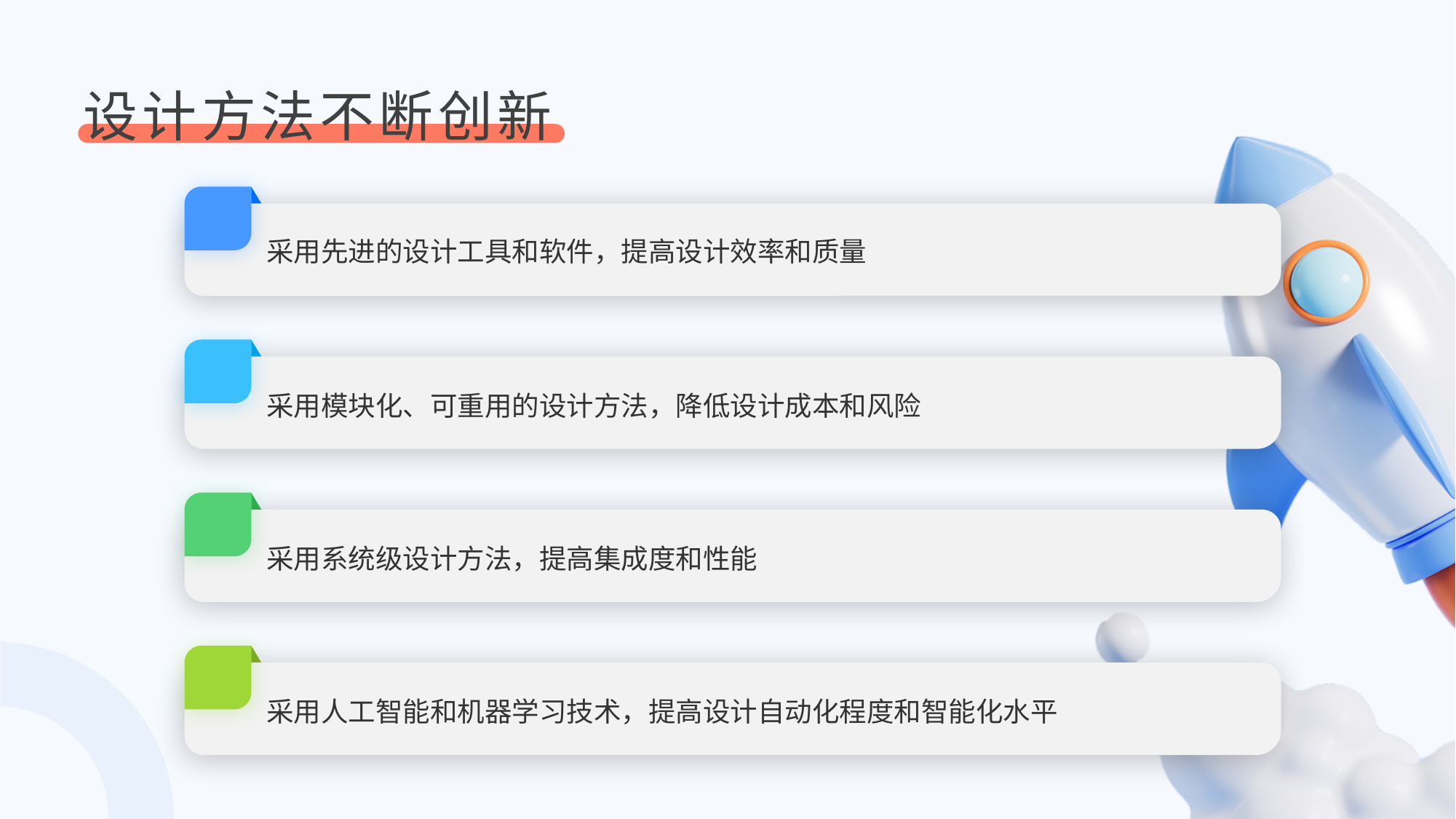

设计方法不断创新

采用先进的设计工具和软件，提高设计效率和质量

采用模块化、可重用的设计方法，降低设计成本和风险

采用系统级设计方法，提高集成度和性能

采用人工智能和机器学习技术，提高设计自动化程度和智能化水平